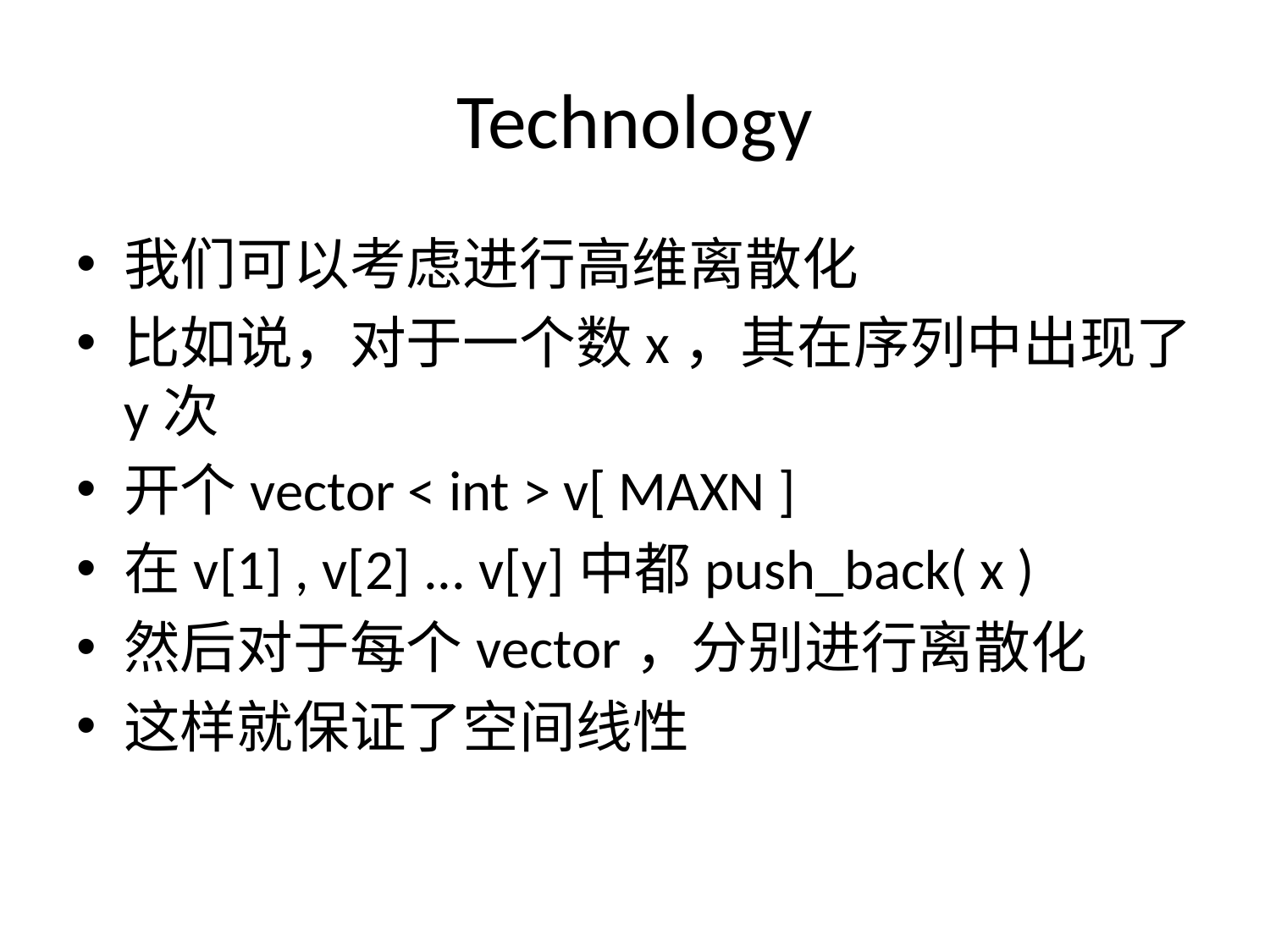

# Technology
我们可以考虑进行高维离散化
比如说，对于一个数x，其在序列中出现了y次
开个vector < int > v[ MAXN ]
在v[1] , v[2] ... v[y]中都push_back( x )
然后对于每个vector，分别进行离散化
这样就保证了空间线性